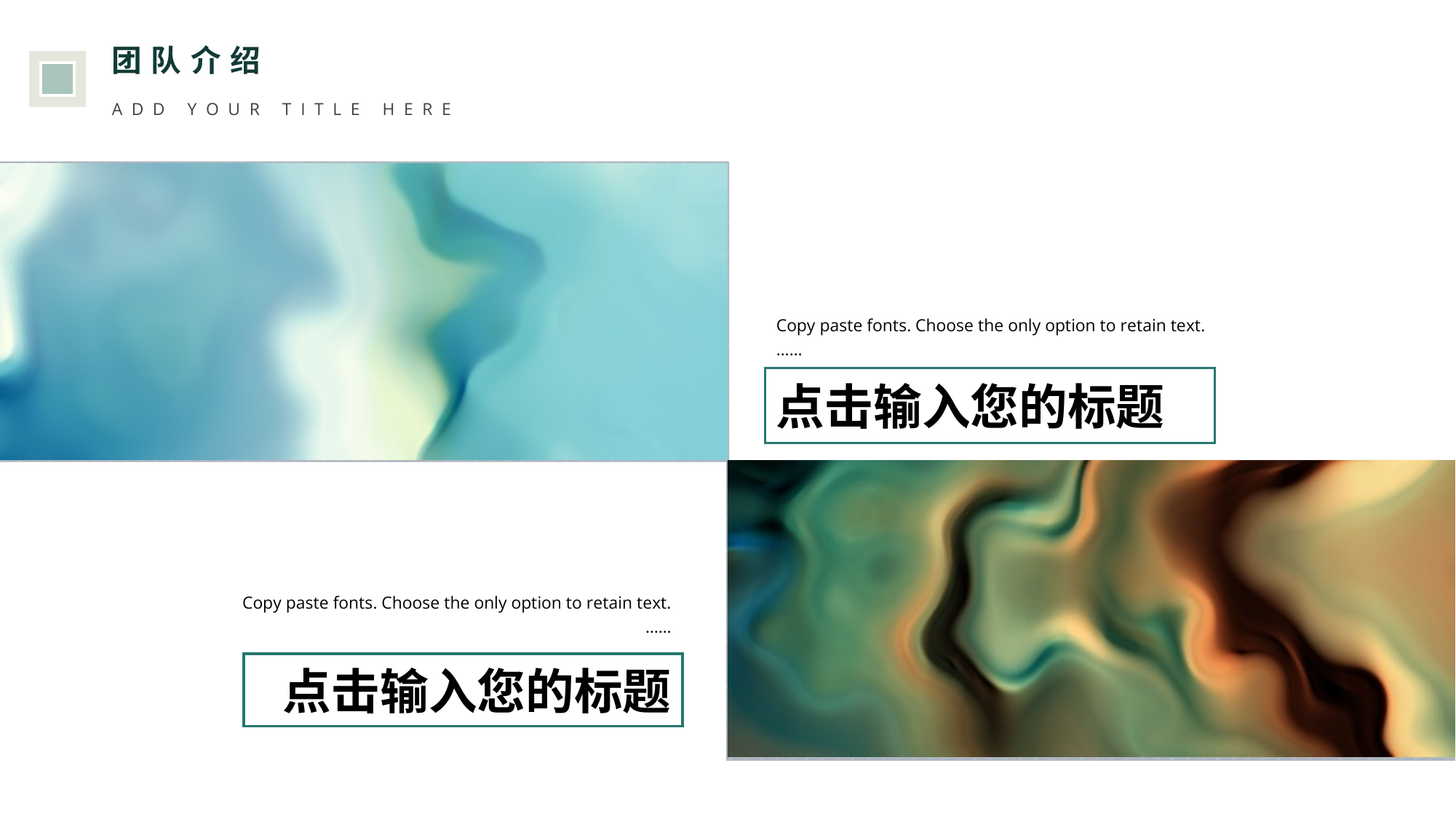

团队介绍
ADD YOUR TITLE HERE

Copy paste fonts. Choose the only option to retain text.
……
点击输入您的标题

Copy paste fonts. Choose the only option to retain text.
……
点击输入您的标题